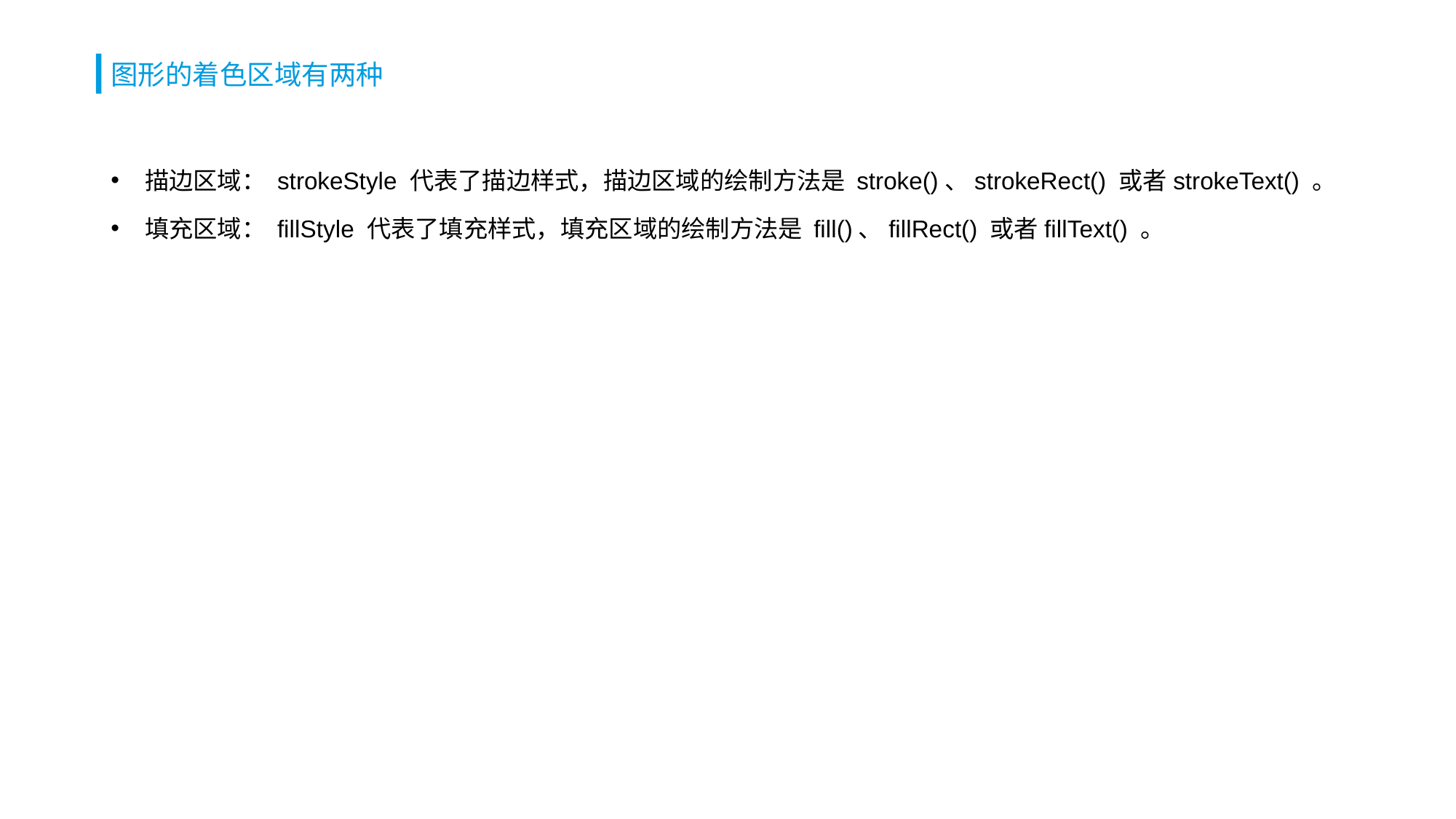

# 图形的着色区域有两种
描边区域： strokeStyle 代表了描边样式，描边区域的绘制方法是 stroke()、strokeRect() 或者strokeText() 。
填充区域： fillStyle 代表了填充样式，填充区域的绘制方法是 fill()、fillRect() 或者fillText() 。